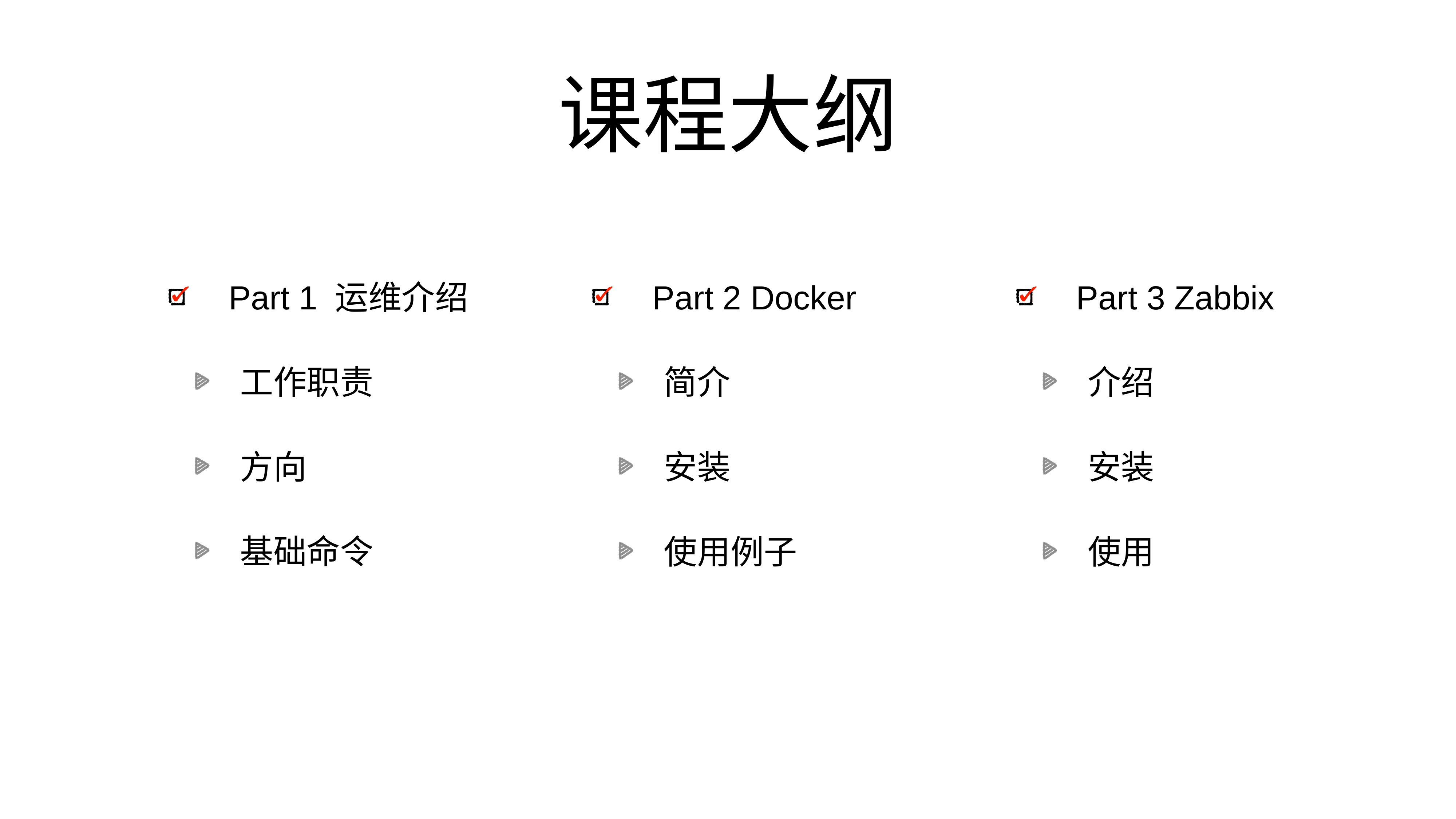

# 课程大纲
Part 2 Docker
简介
安装
使用例子
Part 3 Zabbix
介绍
安装
使用
Part 1 运维介绍
工作职责
方向
基础命令